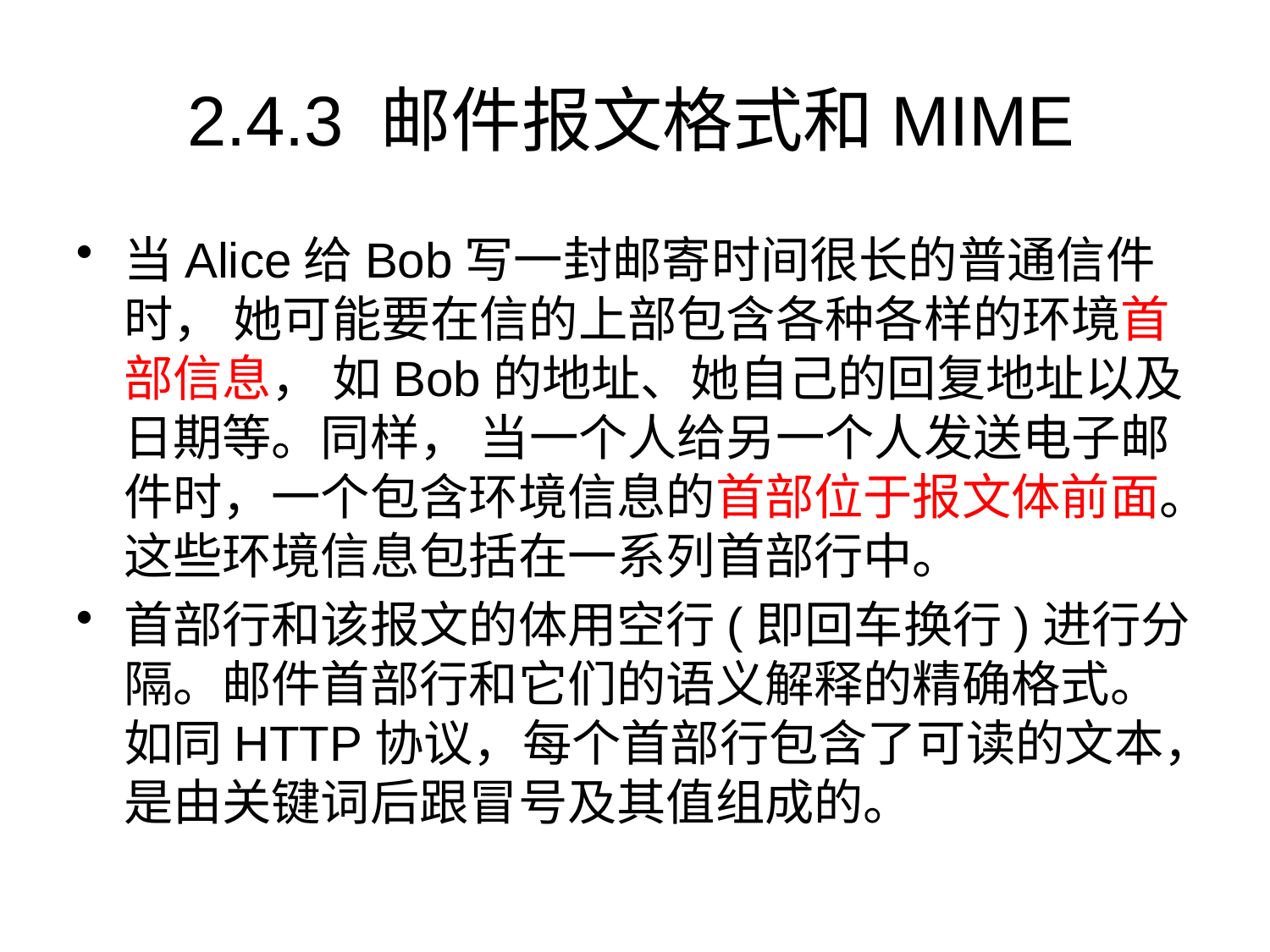

# 2.4.3 邮件报文格式和MIME
当Alice给Bob写一封邮寄时间很长的普通信件时， 她可能要在信的上部包含各种各样的环境首部信息， 如Bob的地址、她自己的回复地址以及日期等。同样， 当一个人给另一个人发送电子邮件时，一个包含环境信息的首部位于报文体前面。这些环境信息包括在一系列首部行中。
首部行和该报文的体用空行(即回车换行)进行分隔。邮件首部行和它们的语义解释的精确格式。如同HTTP协议，每个首部行包含了可读的文本，是由关键词后跟冒号及其值组成的。